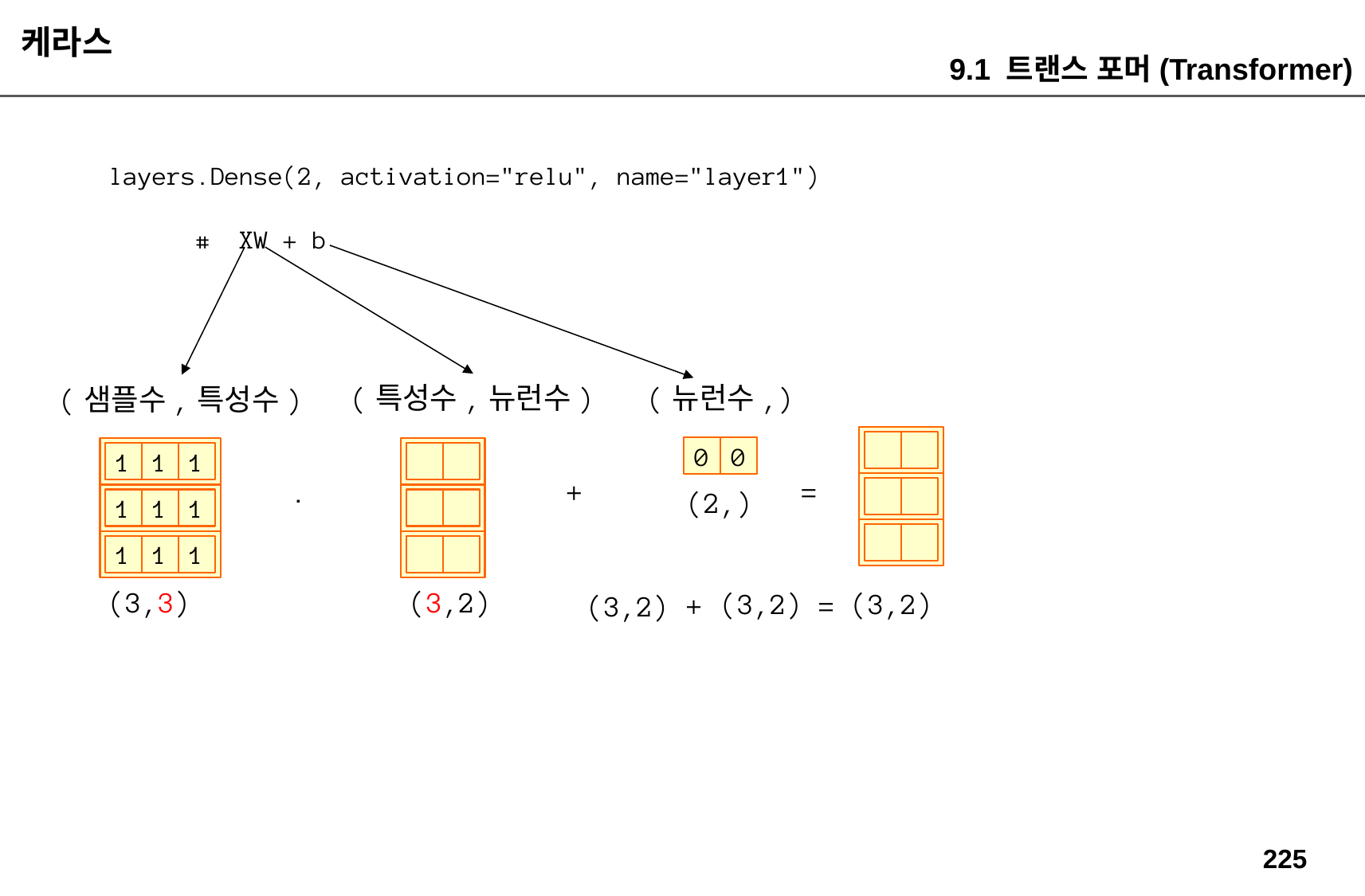

케라스
9.1 트랜스 포머(Transformer)
layers.Dense(2, activation="relu", name="layer1")

      #  XW + b
(특성수,뉴런수)
(뉴런수,)
(샘플수,특성수)

0
0

1
1
1

+
=
.

(2,)

1
1
1

1
1
1

(3,3)
(3,2)
(3,2) = (3,2)
+
(3,2)